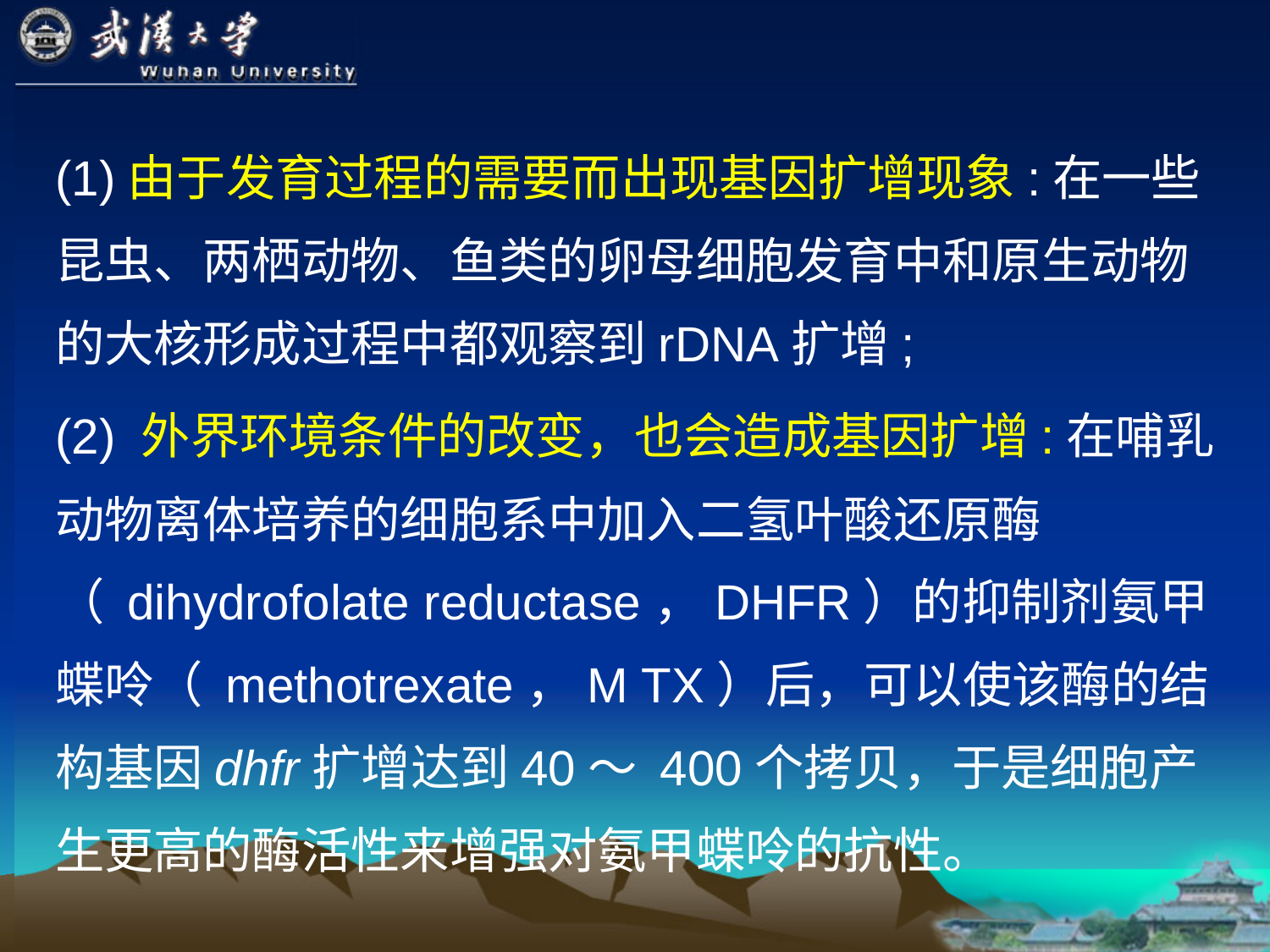

(1)由于发育过程的需要而出现基因扩增现象:在一些昆虫、两栖动物、鱼类的卵母细胞发育中和原生动物的大核形成过程中都观察到rDNA扩增;
(2) 外界环境条件的改变，也会造成基因扩增:在哺乳动物离体培养的细胞系中加入二氢叶酸还原酶（ dihydrofolate reductase，DHFR）的抑制剂氨甲蝶呤（ methotrexate，M TX）后，可以使该酶的结构基因dhfr扩增达到40～ 400个拷贝，于是细胞产生更高的酶活性来增强对氨甲蝶呤的抗性。